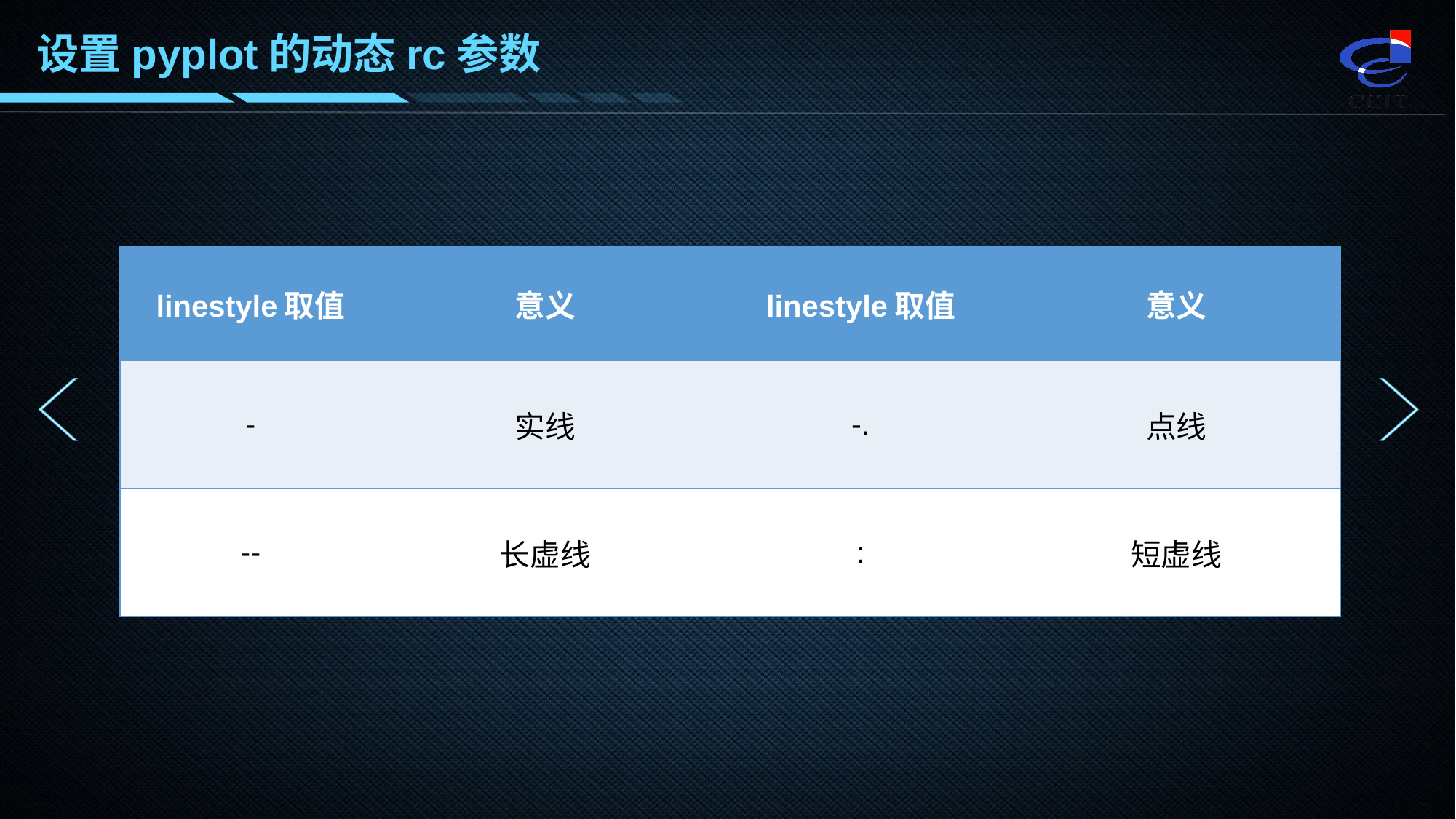

设置pyplot的动态rc参数
| linestyle取值 | 意义 | linestyle取值 | 意义 |
| --- | --- | --- | --- |
| - | 实线 | -. | 点线 |
| -- | 长虚线 | : | 短虚线 |